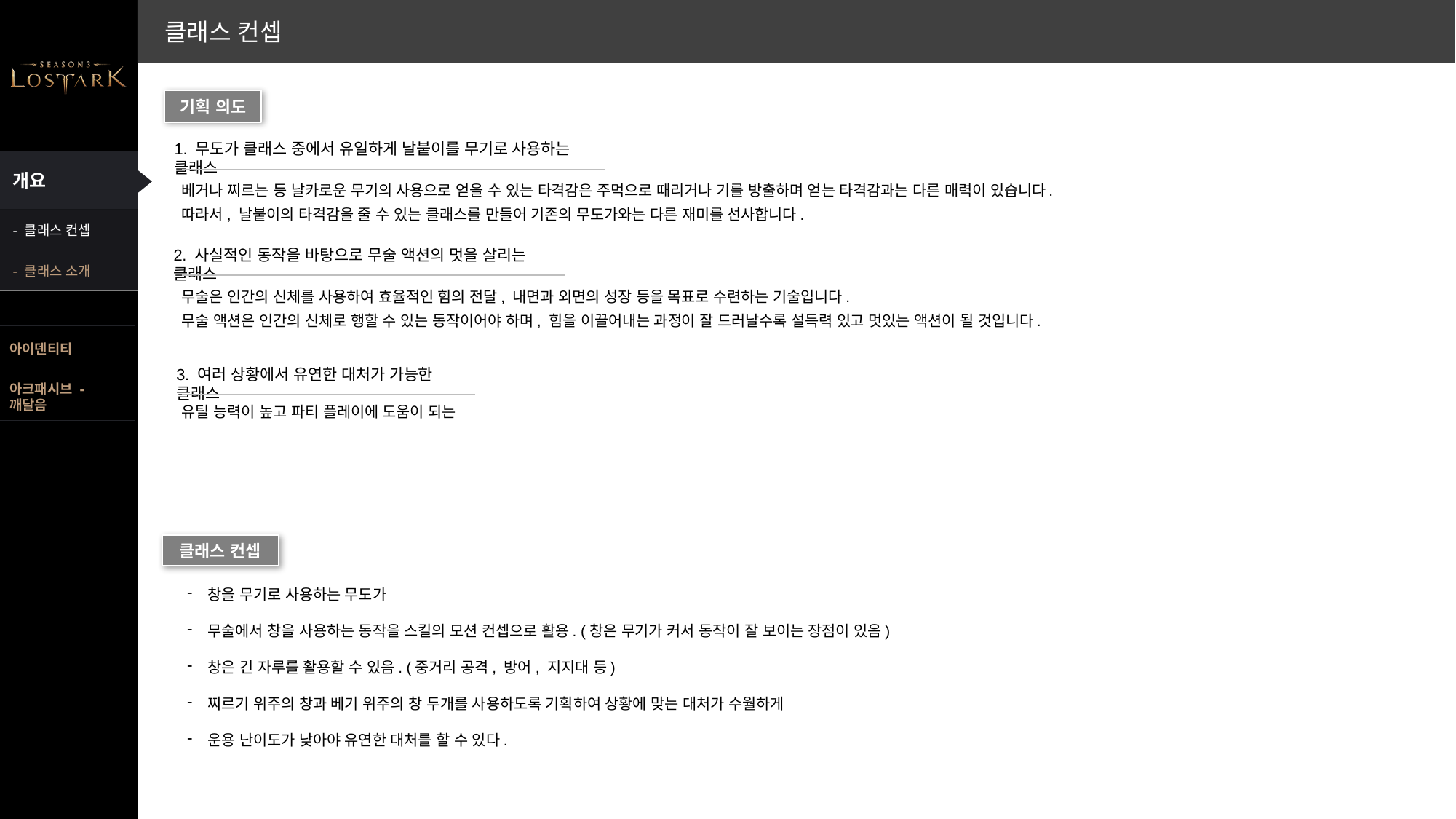

클래스 컨셉

기획 의도
1. 무도가 클래스 중에서 유일하게 날붙이를 무기로 사용하는 클래스
베거나 찌르는 등 날카로운 무기의 사용으로 얻을 수 있는 타격감은 주먹으로 때리거나 기를 방출하며 얻는 타격감과는 다른 매력이 있습니다.
따라서, 날붙이의 타격감을 줄 수 있는 클래스를 만들어 기존의 무도가와는 다른 재미를 선사합니다.
- 클래스 컨셉
2. 사실적인 동작을 바탕으로 무술 액션의 멋을 살리는 클래스
무술은 인간의 신체를 사용하여 효율적인 힘의 전달, 내면과 외면의 성장 등을 목표로 수련하는 기술입니다.
무술 액션은 인간의 신체로 행할 수 있는 동작이어야 하며, 힘을 이끌어내는 과정이 잘 드러날수록 설득력 있고 멋있는 액션이 될 것입니다.
- 클래스 소개
3. 여러 상황에서 유연한 대처가 가능한 클래스
유틸 능력이 높고 파티 플레이에 도움이 되는
클래스 컨셉
창을 무기로 사용하는 무도가

무술에서 창을 사용하는 동작을 스킬의 모션 컨셉으로 활용. (창은 무기가 커서 동작이 잘 보이는 장점이 있음)

창은 긴 자루를 활용할 수 있음. (중거리 공격, 방어, 지지대 등)

찌르기 위주의 창과 베기 위주의 창 두개를 사용하도록 기획하여 상황에 맞는 대처가 수월하게

운용 난이도가 낮아야 유연한 대처를 할 수 있다.